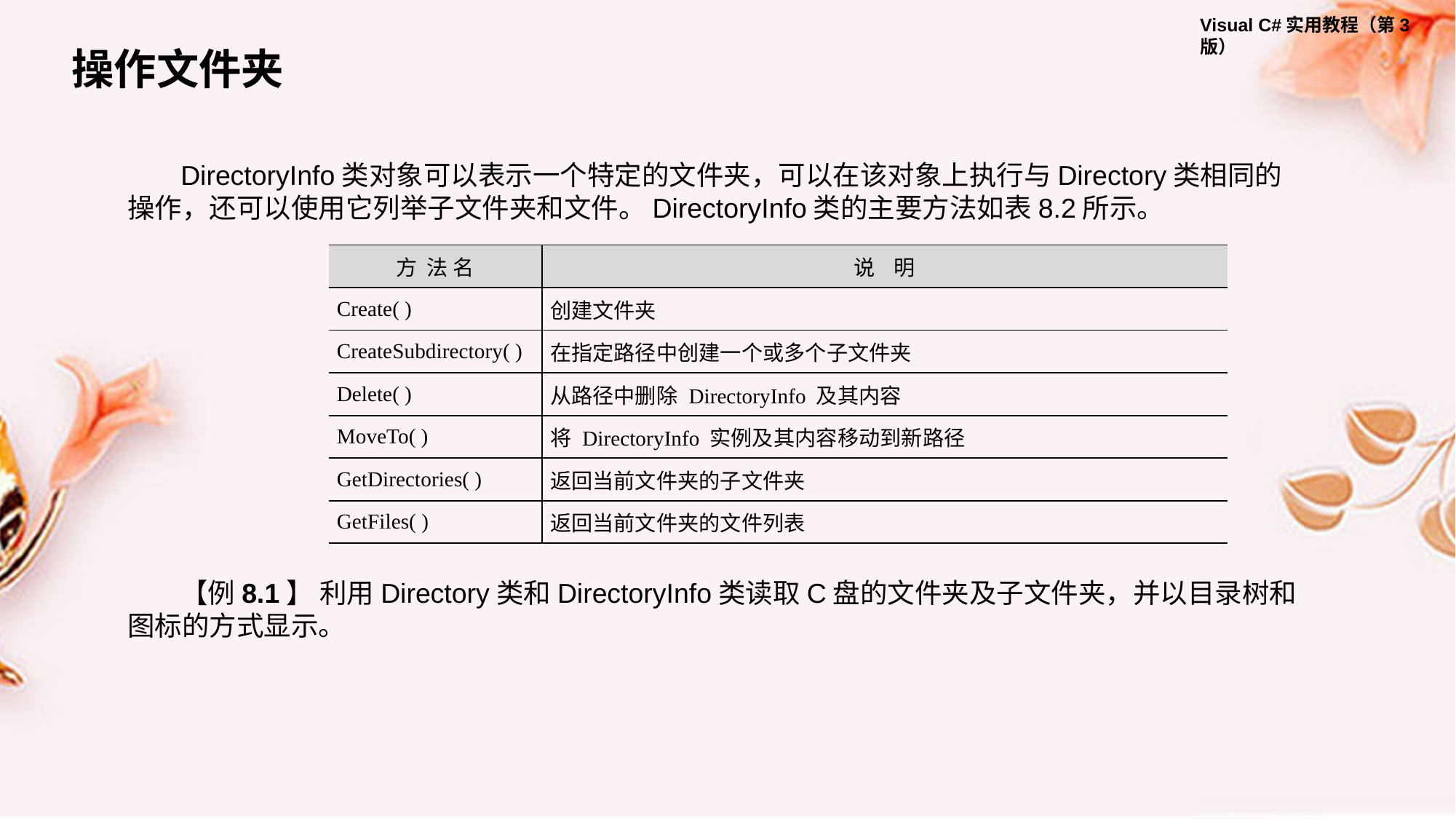

操作文件夹
DirectoryInfo类对象可以表示一个特定的文件夹，可以在该对象上执行与Directory类相同的操作，还可以使用它列举子文件夹和文件。DirectoryInfo类的主要方法如表8.2所示。
| 方 法 名 | 说 明 |
| --- | --- |
| Create( ) | 创建文件夹 |
| CreateSubdirectory( ) | 在指定路径中创建一个或多个子文件夹 |
| Delete( ) | 从路径中删除 DirectoryInfo 及其内容 |
| MoveTo( ) | 将 DirectoryInfo 实例及其内容移动到新路径 |
| GetDirectories( ) | 返回当前文件夹的子文件夹 |
| GetFiles( ) | 返回当前文件夹的文件列表 |
【例8.1】 利用Directory类和DirectoryInfo类读取C盘的文件夹及子文件夹，并以目录树和图标的方式显示。